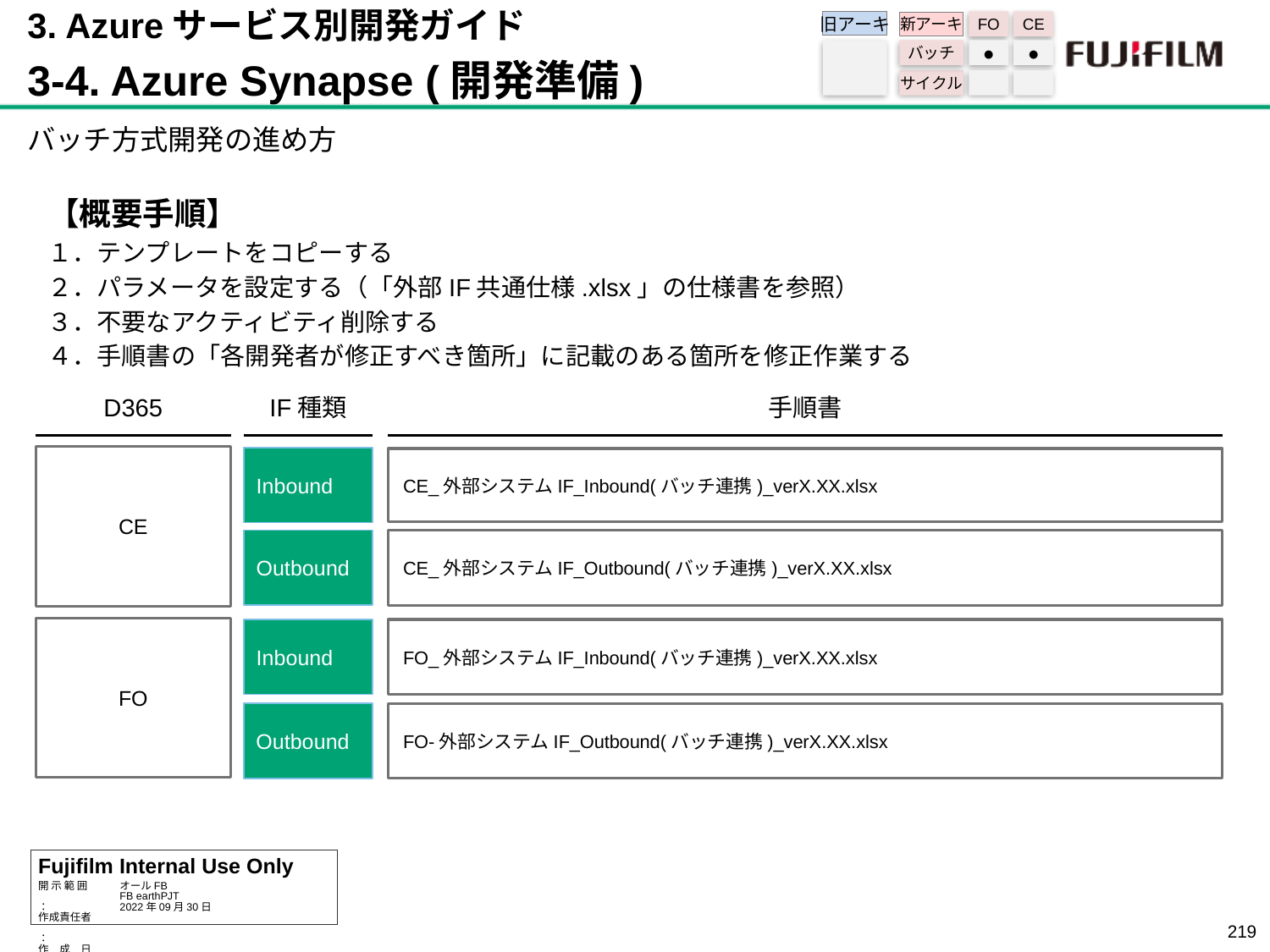

3. Azureサービス別開発ガイド
3-4. Azure Synapse (開発準備)
旧アーキ
FO
CE
新アーキ
バッチ
●
●
サイクル

バッチ方式開発の進め方
【概要手順】
１．テンプレートをコピーする
２．パラメータを設定する（「外部IF共通仕様.xlsx」の仕様書を参照）
３．不要なアクティビティ削除する
４．手順書の「各開発者が修正すべき箇所」に記載のある箇所を修正作業する
D365
IF種類
手順書
CE
Inbound
CE_外部システムIF_Inbound(バッチ連携)_verX.XX.xlsx
Outbound
CE_外部システムIF_Outbound(バッチ連携)_verX.XX.xlsx
FO
Inbound
FO_外部システムIF_Inbound(バッチ連携)_verX.XX.xlsx
Outbound
FO-外部システムIF_Outbound(バッチ連携)_verX.XX.xlsx
219